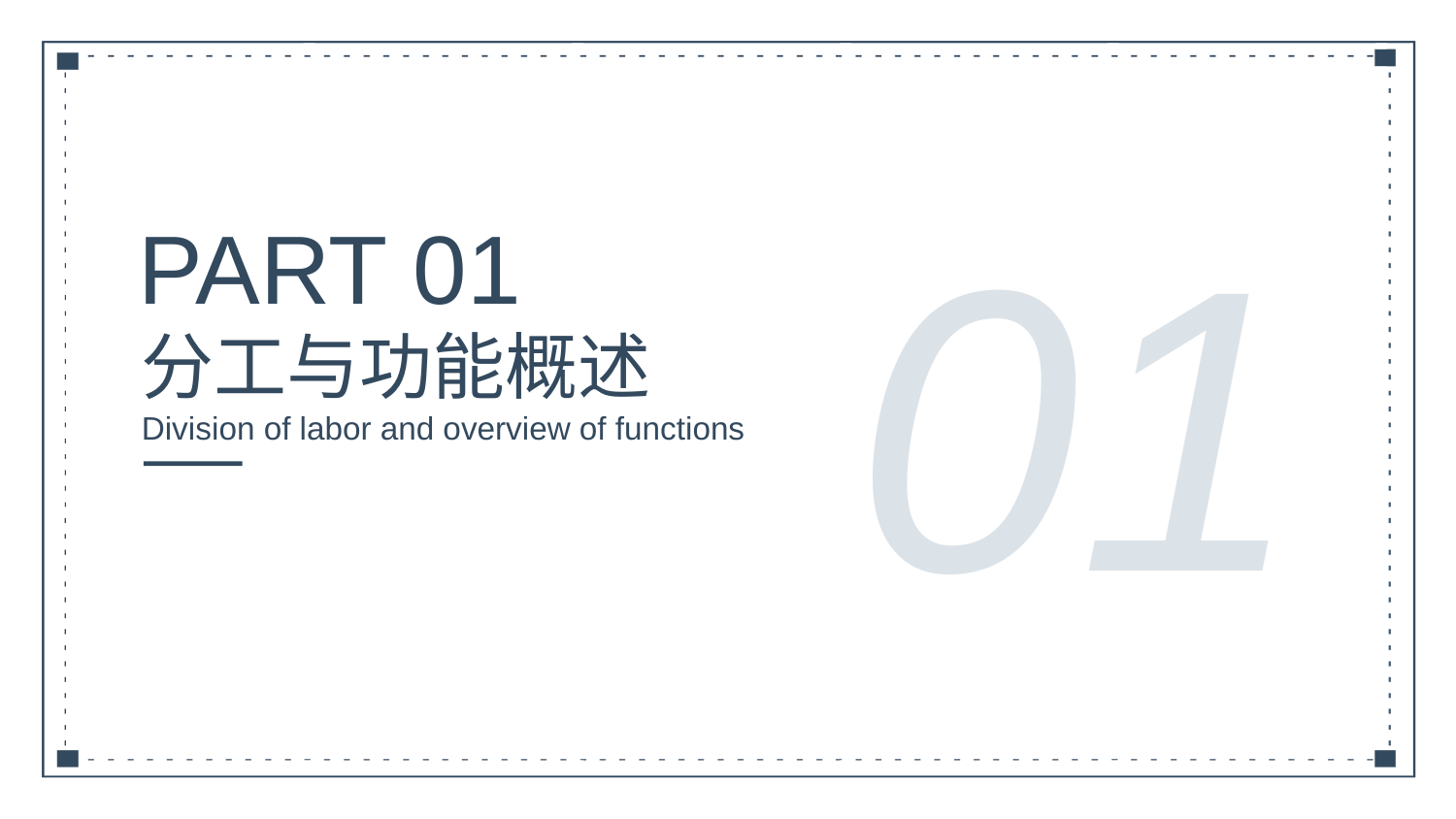

01
PART 01
分工与功能概述
Division of labor and overview of functions